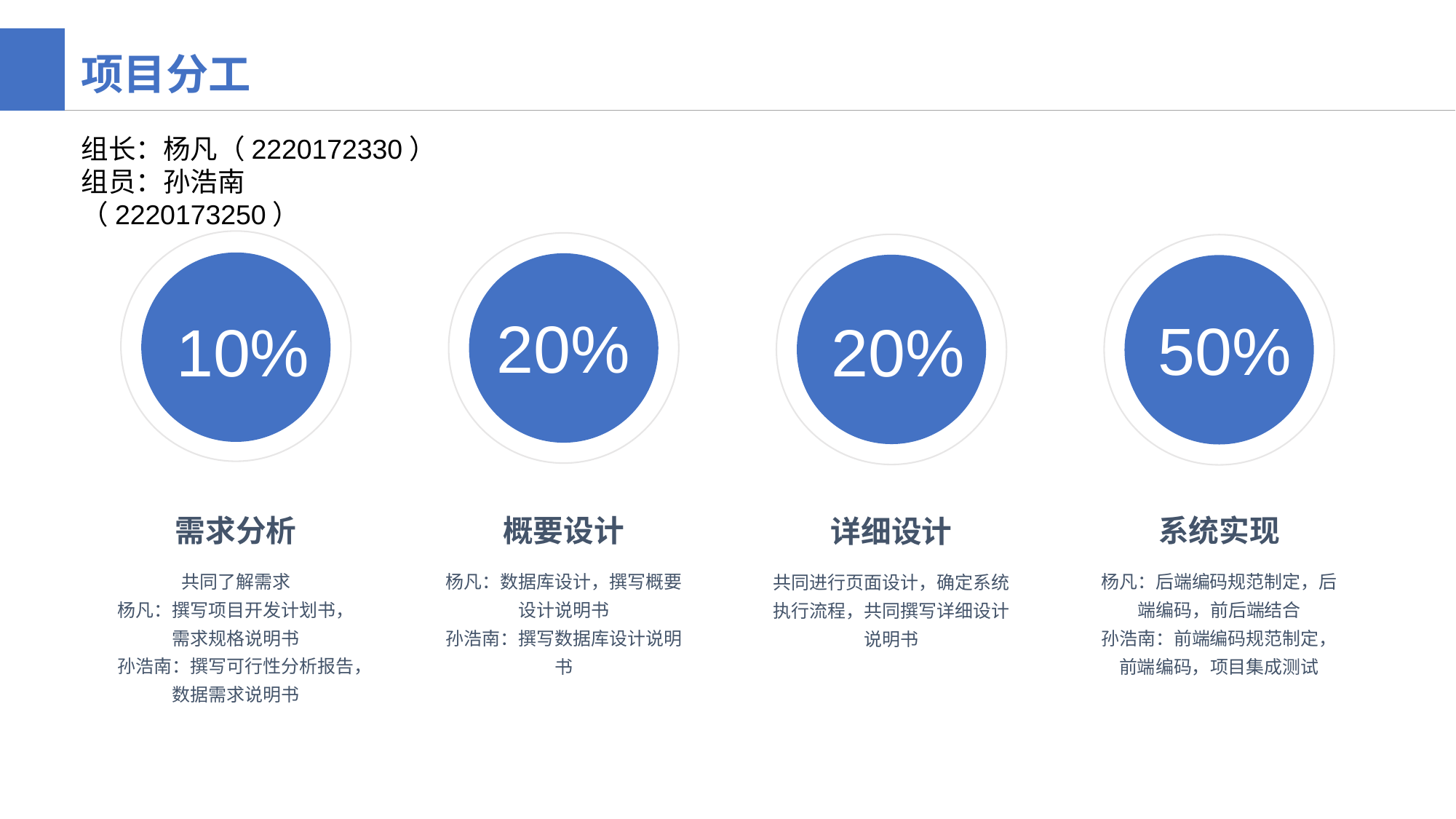

项目分工
组长：杨凡（2220172330）
组员：孙浩南（2220173250）

20%
50%
20%
10%
需求分析
共同了解需求
杨凡：撰写项目开发计划书，需求规格说明书
孙浩南：撰写可行性分析报告，数据需求说明书
概要设计
杨凡：数据库设计，撰写概要设计说明书
孙浩南：撰写数据库设计说明书
系统实现
杨凡：后端编码规范制定，后端编码，前后端结合
孙浩南：前端编码规范制定，前端编码，项目集成测试

详细设计
共同进行页面设计，确定系统执行流程，共同撰写详细设计说明书